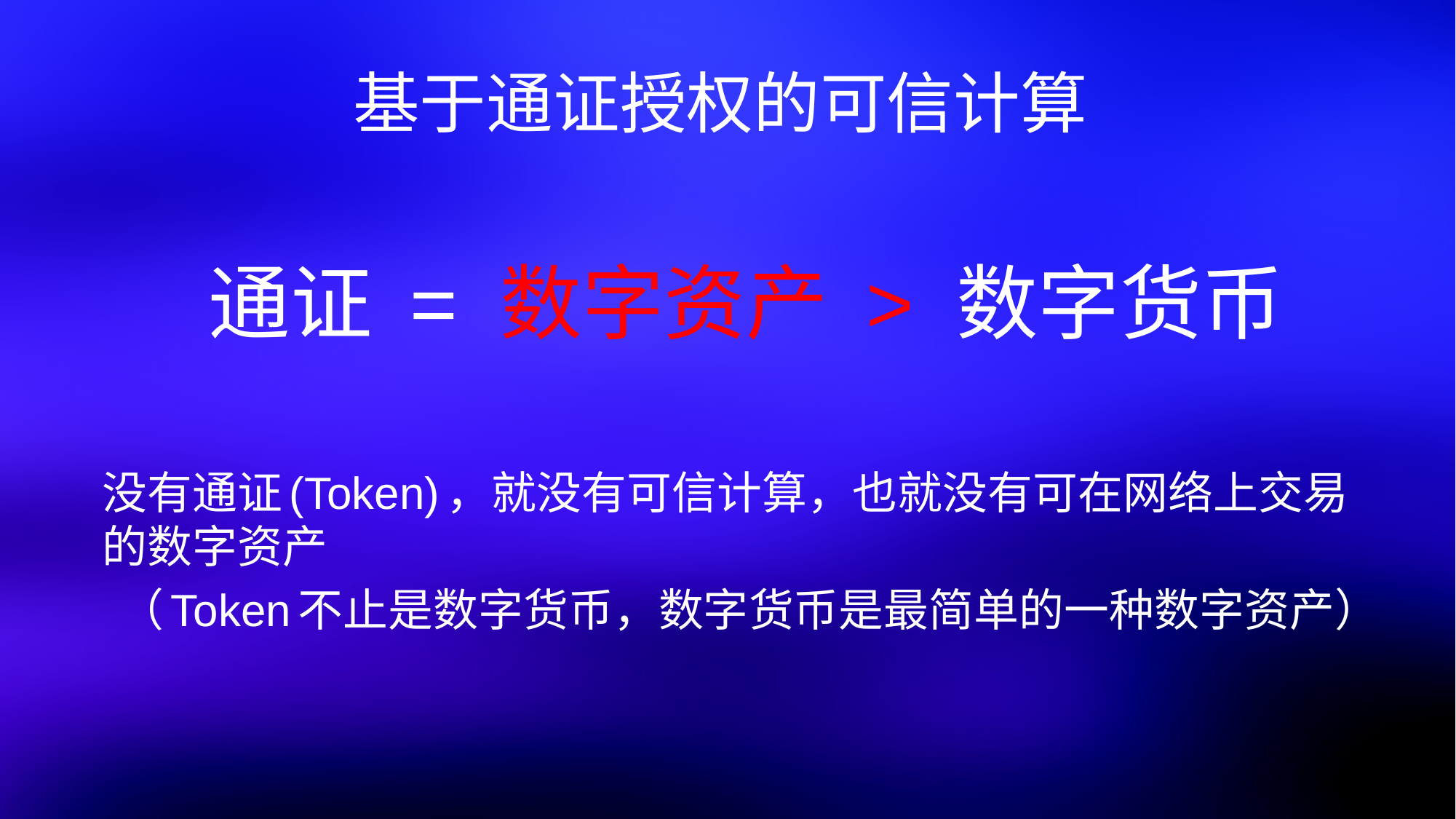

# 基于通证授权的可信计算
通证 = 数字资产 > 数字货币
没有通证(Token)，就没有可信计算，也就没有可在网络上交易的数字资产
 （Token不止是数字货币，数字货币是最简单的一种数字资产）